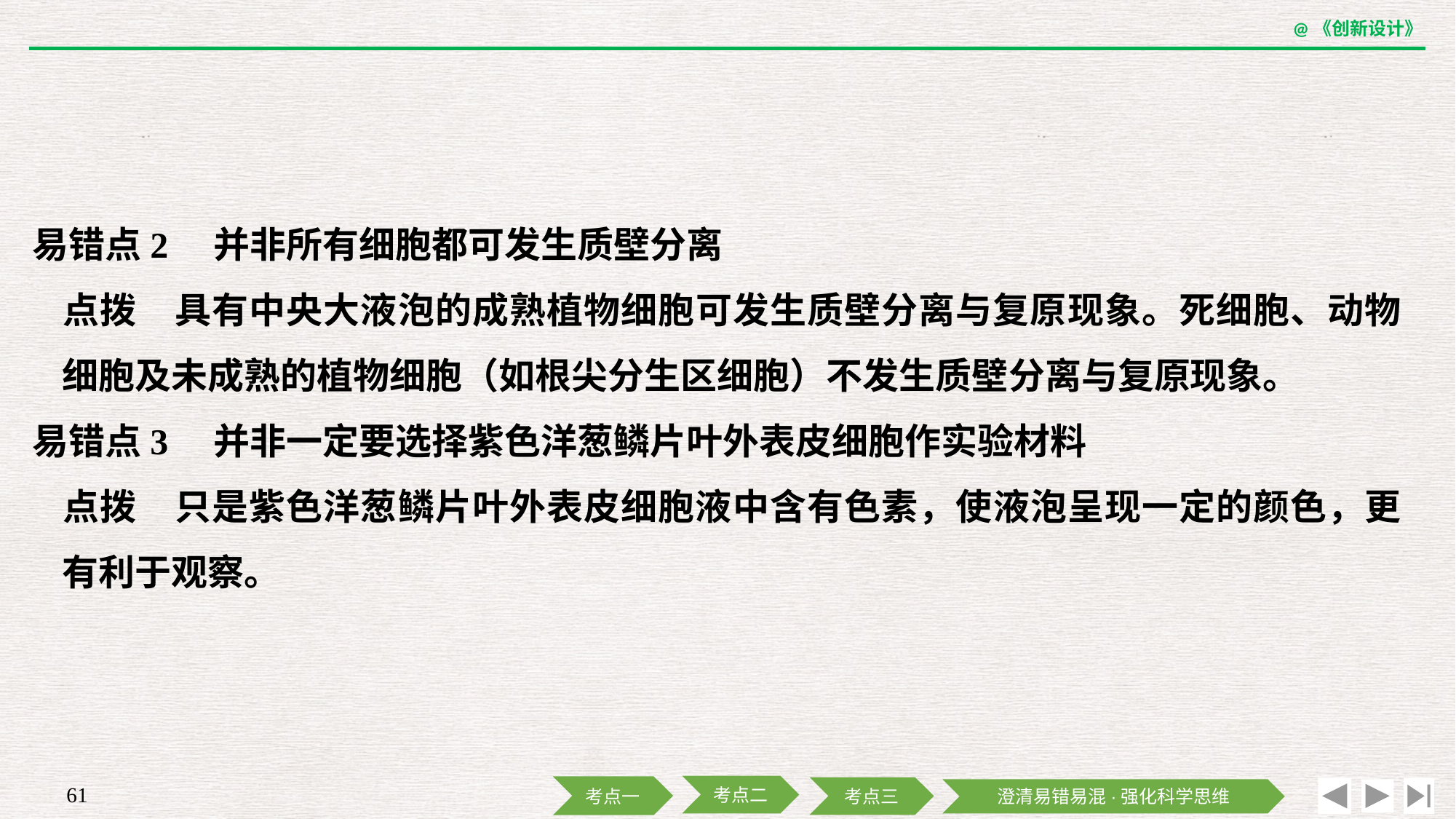

易错点2　并非所有细胞都可发生质壁分离
	点拨　具有中央大液泡的成熟植物细胞可发生质壁分离与复原现象。死细胞、动物细胞及未成熟的植物细胞（如根尖分生区细胞）不发生质壁分离与复原现象。
易错点3　并非一定要选择紫色洋葱鳞片叶外表皮细胞作实验材料
	点拨　只是紫色洋葱鳞片叶外表皮细胞液中含有色素，使液泡呈现一定的颜色，更有利于观察。